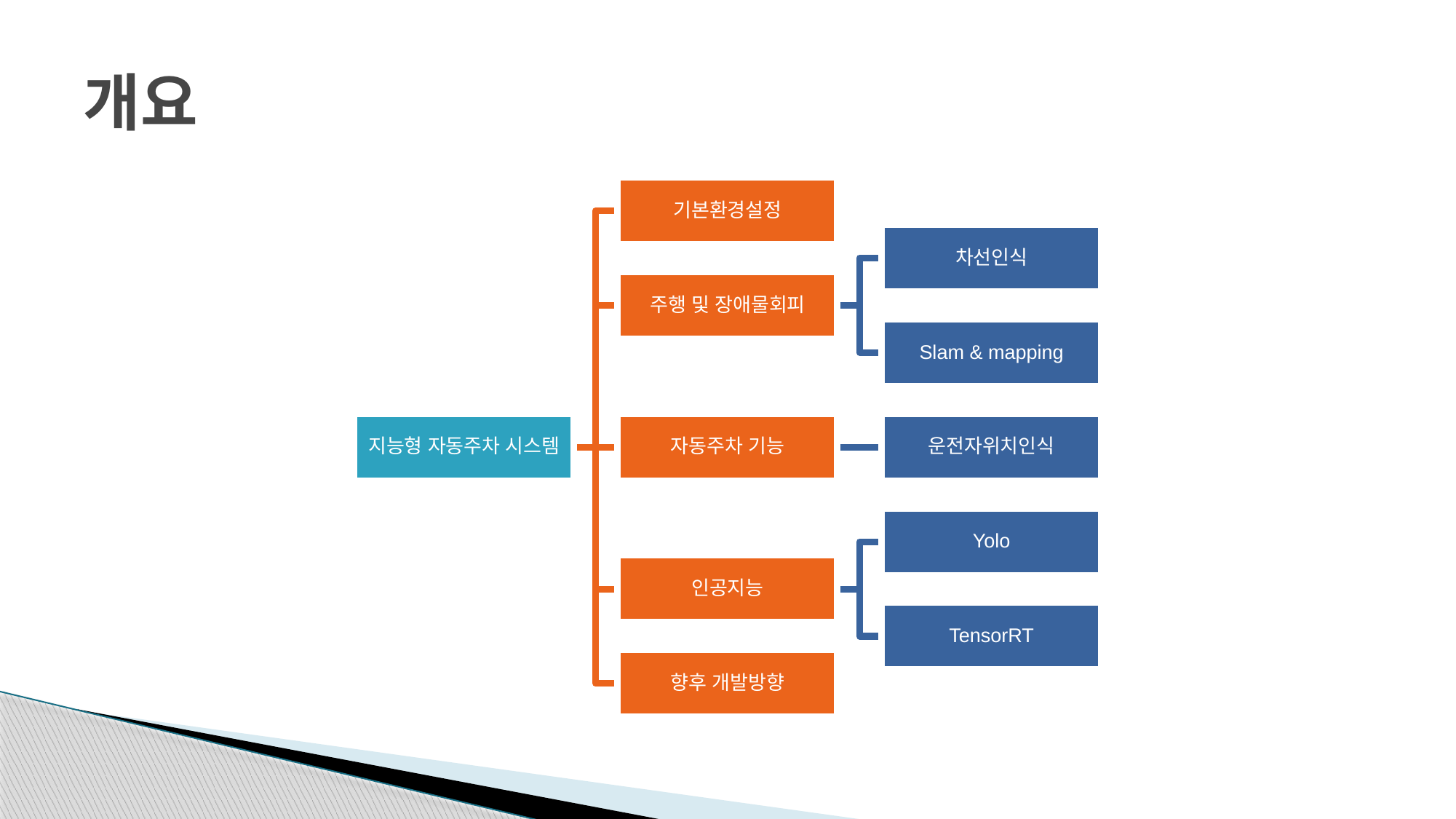

# 개요
지능형 자동주차 시스템
기본환경설정
주행 및 장애물회피
차선인식
Slam & mapping
자동주차 기능
운전자위치인식
인공지능
Yolo
TensorRT
향후 개발방향